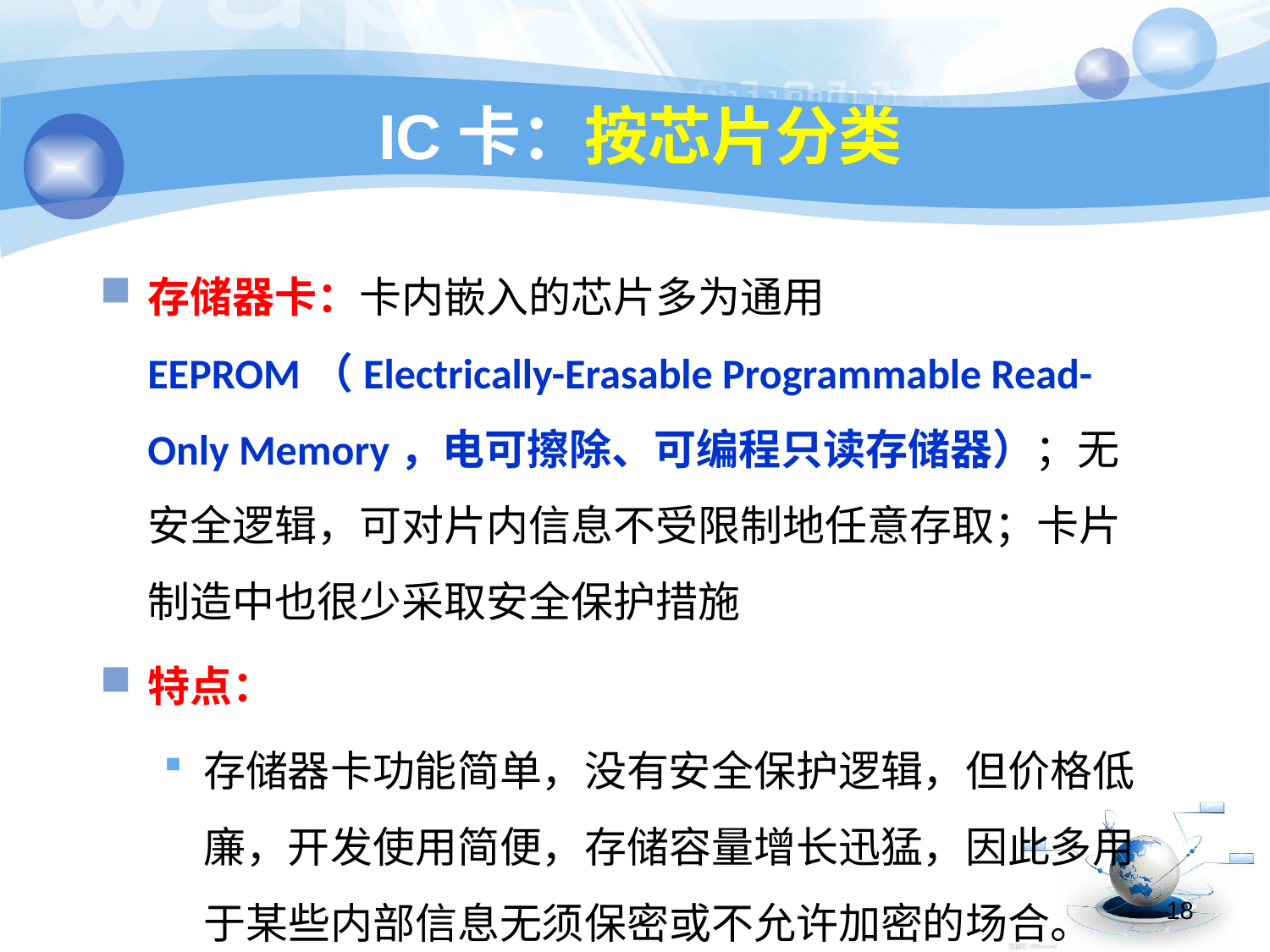

# IC卡：按芯片分类
存储器卡：卡内嵌入的芯片多为通用EEPROM（Electrically-Erasable Programmable Read-Only Memory，电可擦除、可编程只读存储器）；无安全逻辑，可对片内信息不受限制地任意存取；卡片制造中也很少采取安全保护措施
特点：
存储器卡功能简单，没有安全保护逻辑，但价格低廉，开发使用简便，存储容量增长迅猛，因此多用于某些内部信息无须保密或不允许加密的场合。
18